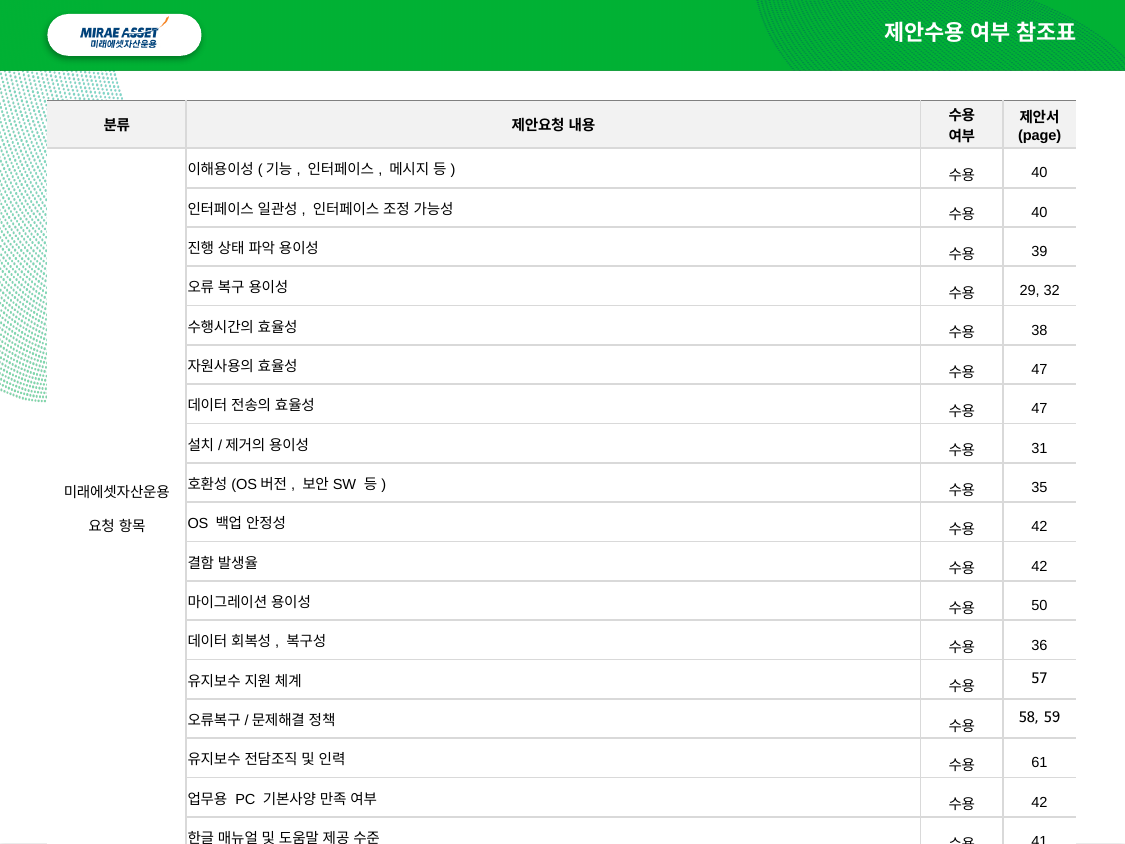

제안수용 여부 참조표
| 분류 | 제안요청 내용 | 수용 여부 | 제안서 (page) |
| --- | --- | --- | --- |
| 미래에셋자산운용 요청 항목 | 이해용이성(기능, 인터페이스, 메시지 등) | 수용 | 40 |
|  | 인터페이스 일관성, 인터페이스 조정 가능성 | 수용 | 40 |
|  | 진행 상태 파악 용이성 | 수용 | 39 |
|  | 오류 복구 용이성 | 수용 | 29, 32 |
|  | 수행시간의 효율성 | 수용 | 38 |
|  | 자원사용의 효율성 | 수용 | 47 |
|  | 데이터 전송의 효율성 | 수용 | 47 |
|  | 설치/제거의 용이성 | 수용 | 31 |
|  | 호환성(OS버전, 보안SW 등) | 수용 | 35 |
|  | OS 백업 안정성 | 수용 | 42 |
|  | 결함 발생율 | 수용 | 42 |
|  | 마이그레이션 용이성 | 수용 | 50 |
|  | 데이터 회복성, 복구성 | 수용 | 36 |
|  | 유지보수 지원 체계 | 수용 | 57 |
|  | 오류복구/문제해결 정책 | 수용 | 58, 59 |
|  | 유지보수 전담조직 및 인력 | 수용 | 61 |
|  | 업무용 PC 기본사양 만족 여부 | 수용 | 42 |
|  | 한글 매뉴얼 및 도움말 제공 수준 | 수용 | 41 |